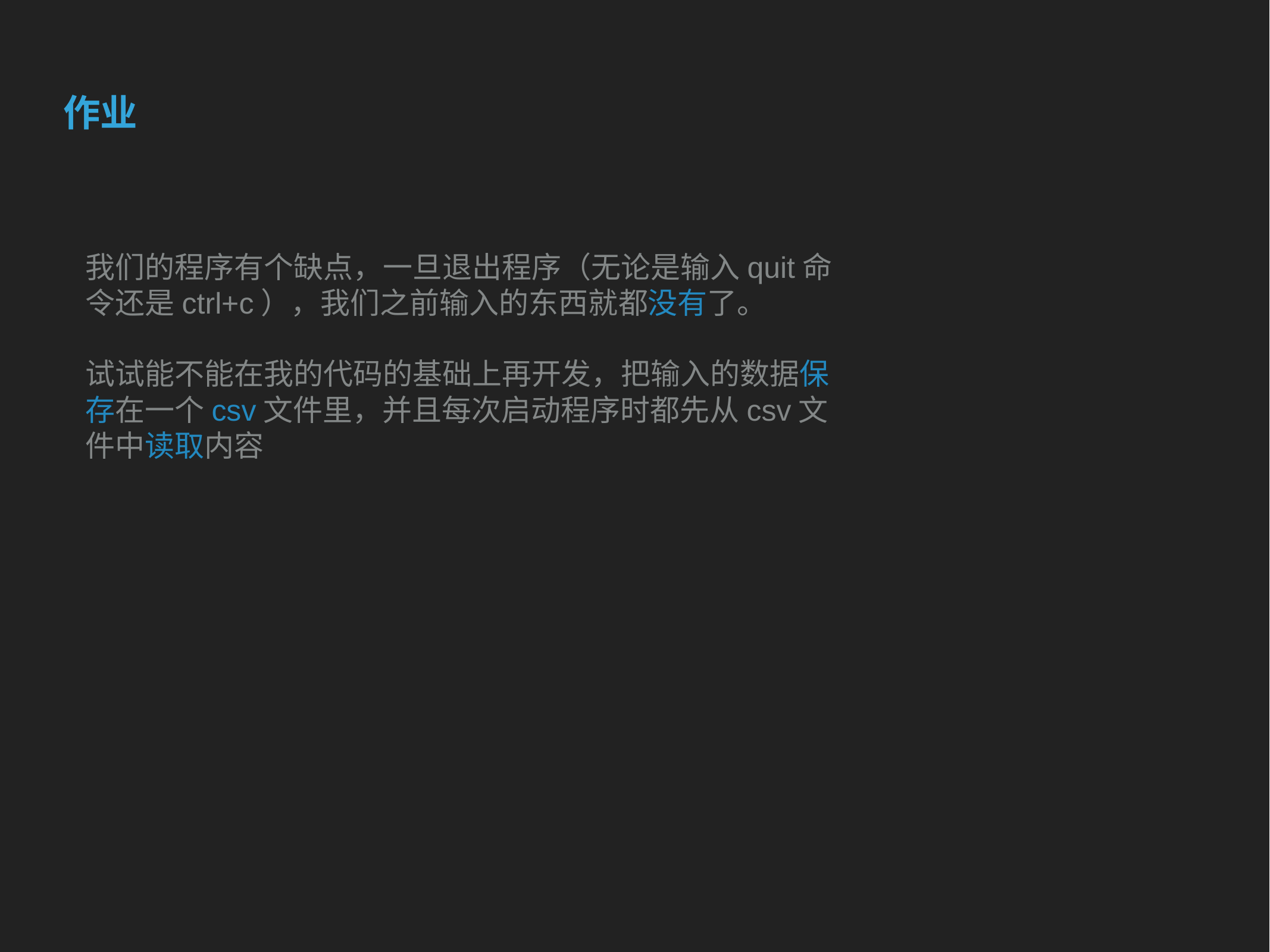

作业
我们的程序有个缺点，一旦退出程序（无论是输入quit命令还是ctrl+c），我们之前输入的东西就都没有了。
试试能不能在我的代码的基础上再开发，把输入的数据保存在一个csv文件里，并且每次启动程序时都先从csv文件中读取内容